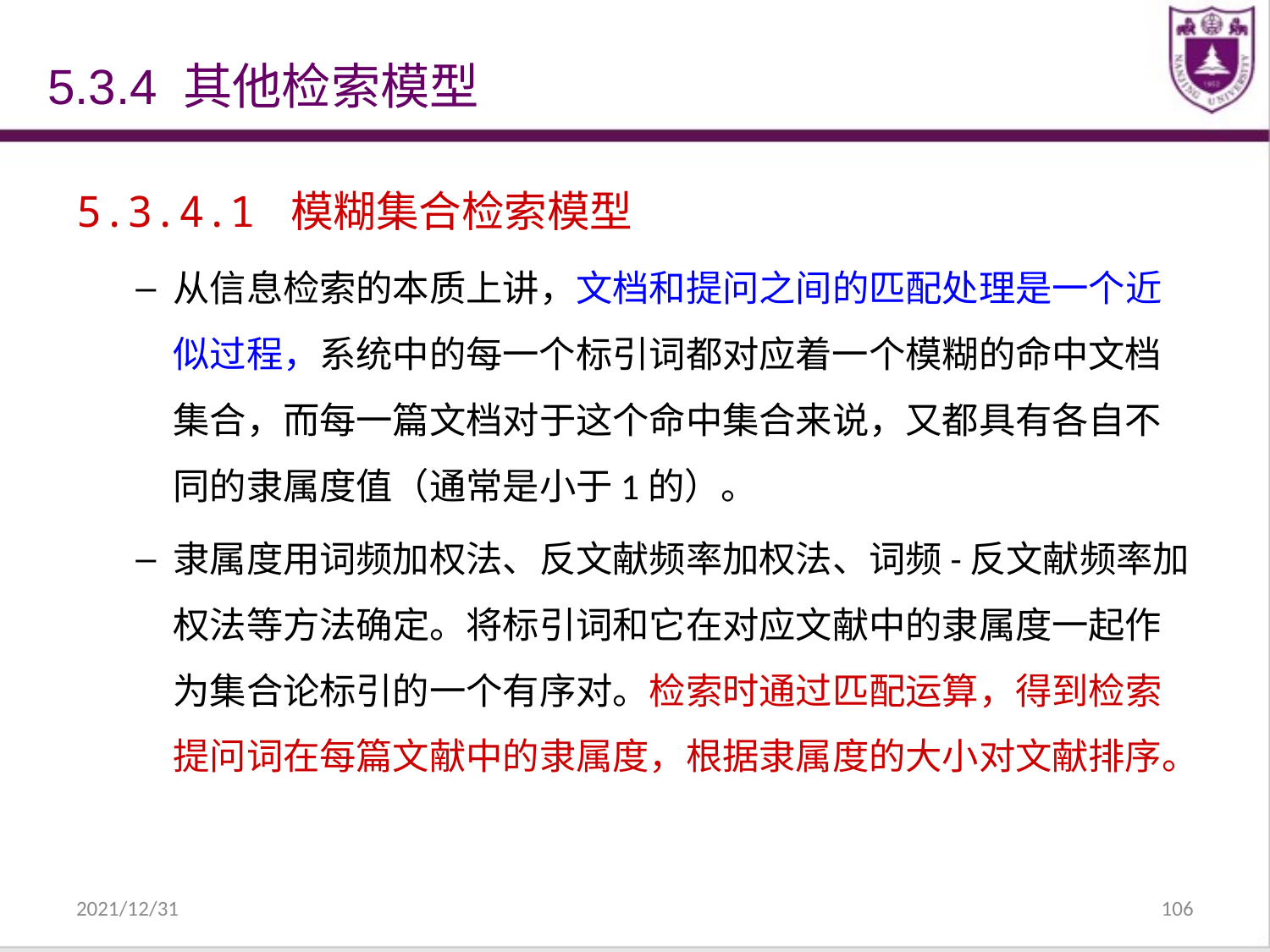

# 5.3.4 其他检索模型
5.3.4.1 模糊集合检索模型
从信息检索的本质上讲，文档和提问之间的匹配处理是一个近似过程，系统中的每一个标引词都对应着一个模糊的命中文档集合，而每一篇文档对于这个命中集合来说，又都具有各自不同的隶属度值（通常是小于1的）。
隶属度用词频加权法、反文献频率加权法、词频-反文献频率加权法等方法确定。将标引词和它在对应文献中的隶属度一起作为集合论标引的一个有序对。检索时通过匹配运算，得到检索提问词在每篇文献中的隶属度，根据隶属度的大小对文献排序。
2021/12/31
106